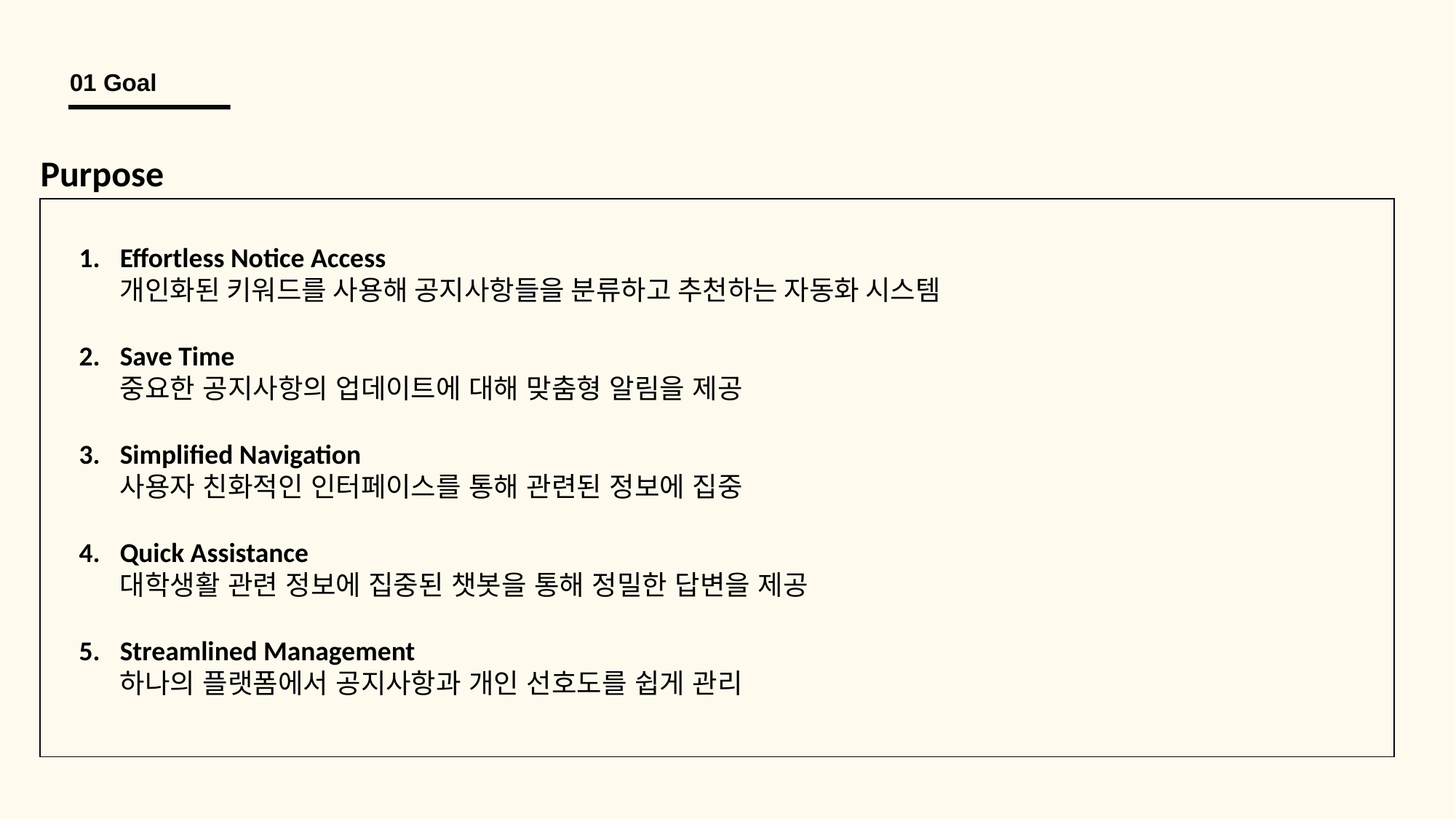

01 Goal

Purpose

Effortless Notice Access
개인화된 키워드를 사용해 공지사항들을 분류하고 추천하는 자동화 시스템

Save Time 
중요한 공지사항의 업데이트에 대해 맞춤형 알림을 제공

Simplified Navigation
사용자 친화적인 인터페이스를 통해 관련된 정보에 집중

Quick Assistance
대학생활 관련 정보에 집중된 챗봇을 통해 정밀한 답변을 제공

Streamlined Management 
하나의 플랫폼에서 공지사항과 개인 선호도를 쉽게 관리